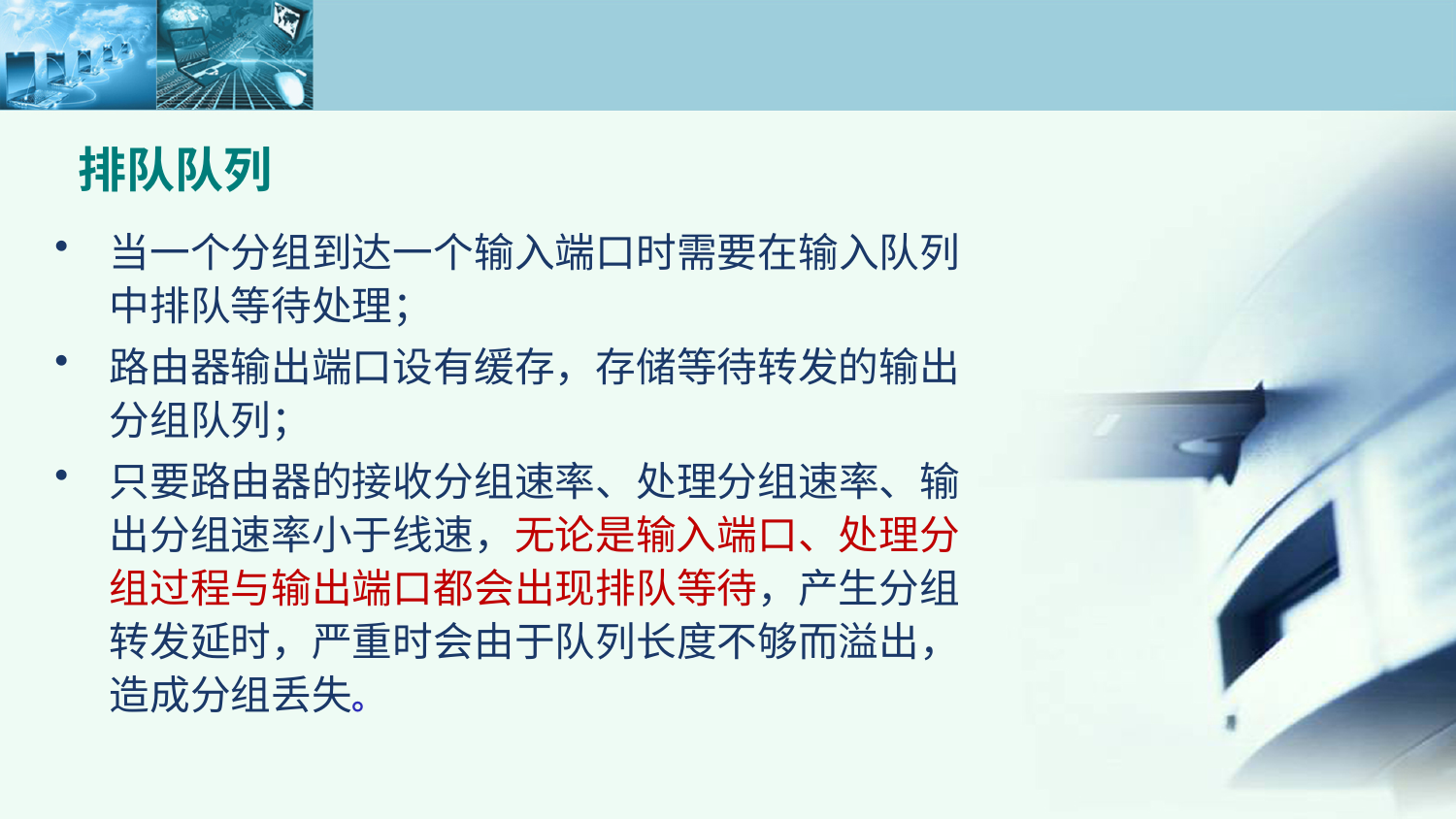

排队队列
当一个分组到达一个输入端口时需要在输入队列中排队等待处理；
路由器输出端口设有缓存，存储等待转发的输出分组队列；
只要路由器的接收分组速率、处理分组速率、输出分组速率小于线速，无论是输入端口、处理分组过程与输出端口都会出现排队等待，产生分组转发延时，严重时会由于队列长度不够而溢出，造成分组丢失。